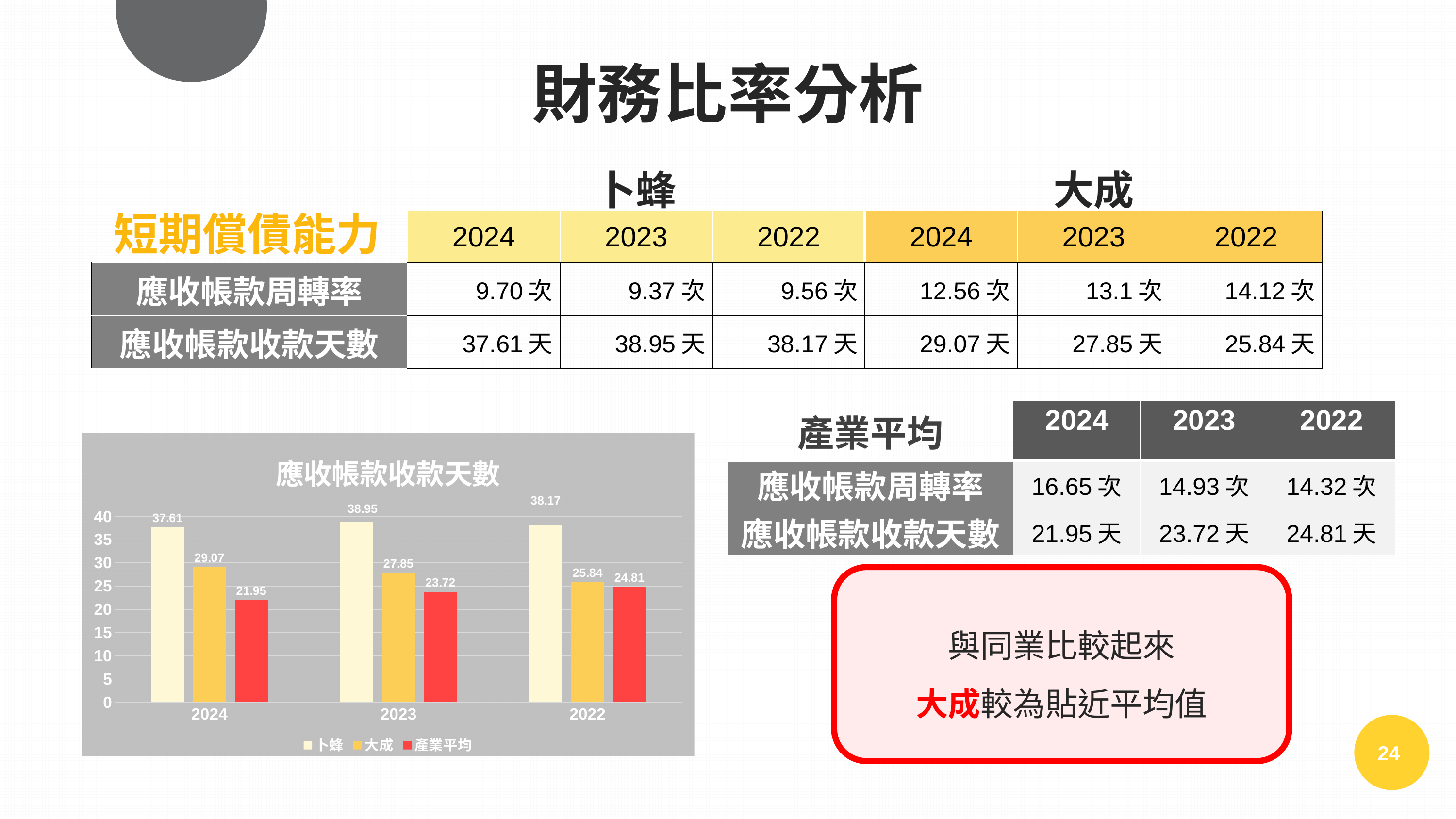

財務比率分析
|  | 卜蜂 |  |  | 大成 |  |  |
| --- | --- | --- | --- | --- | --- | --- |
|  | 2024 | 2023 | 2022 | 2024 | 2023 | 2022 |
| 應收帳款周轉率 | 9.70次 | 9.37次 | 9.56次 | 12.56次 | 13.1次 | 14.12次 |
| 應收帳款收款天數 | 37.61天 | 38.95天 | 38.17天 | 29.07天 | 27.85天 | 25.84天 |
短期償債能力
| 產業平均 | 2024 | 2023 | 2022 |
| --- | --- | --- | --- |
| 應收帳款周轉率 | 16.65次 | 14.93次 | 14.32次 |
| 應收帳款收款天數 | 21.95天 | 23.72天 | 24.81天 |

### Chart: 應收帳款收款天數

| Category | 卜蜂 | 大成 | 產業平均 |
|---|---|---|---|
| 2024 | 37.61 | 29.07 | 21.95 |
| 2023 | 38.95 | 27.85 | 23.72 |
| 2022 | 38.17 | 25.84 | 24.81 |
與同業比較起來
大成較為貼近平均值

24